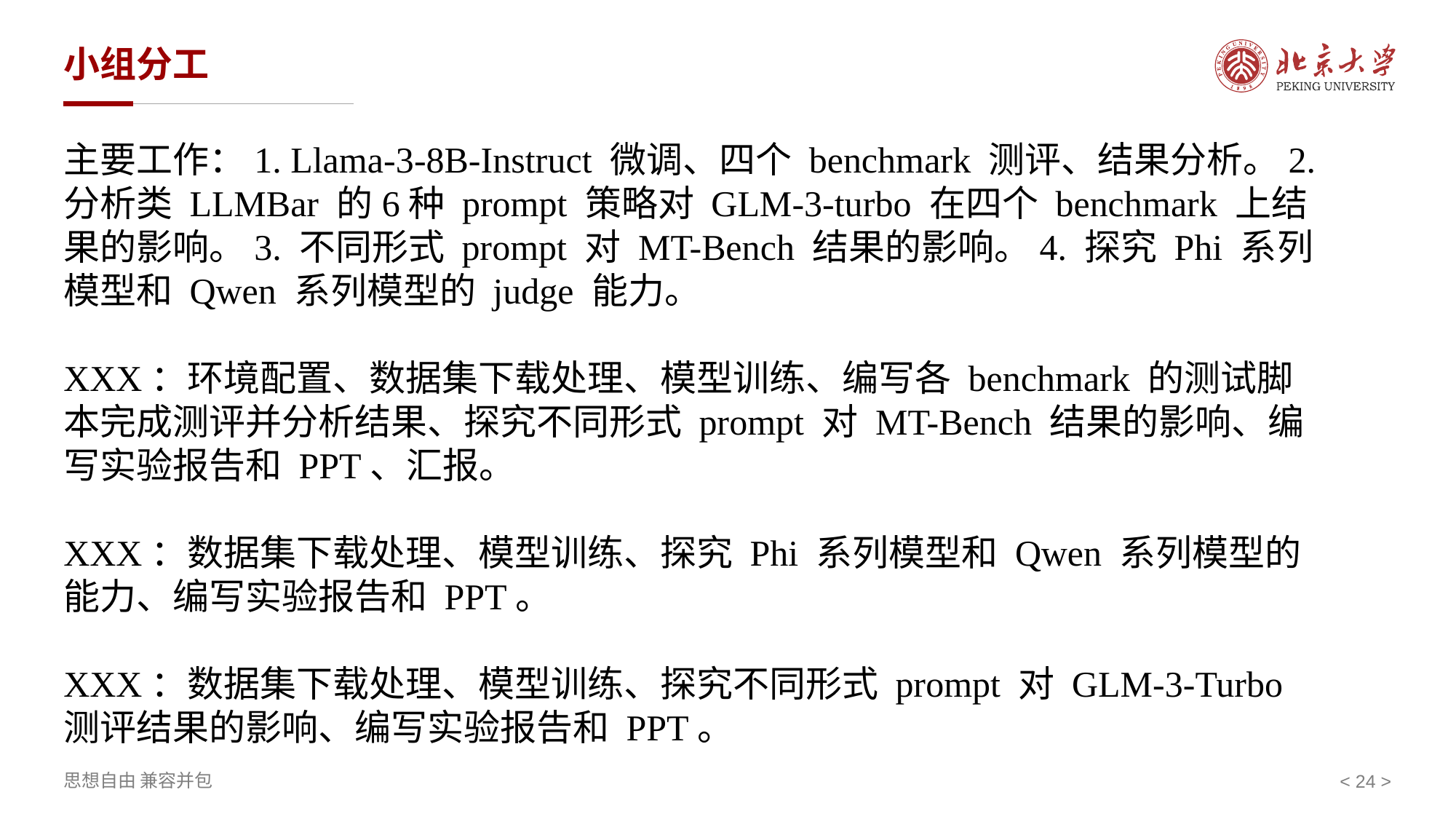

# 小组分工
主要工作：1. Llama-3-8B-Instruct 微调、四个 benchmark 测评、结果分析。2. 分析类 LLMBar 的6种 prompt 策略对 GLM-3-turbo 在四个 benchmark 上结果的影响。3. 不同形式 prompt 对 MT-Bench 结果的影响。4. 探究 Phi 系列模型和 Qwen 系列模型的 judge 能力。

XXX：环境配置、数据集下载处理、模型训练、编写各 benchmark 的测试脚本完成测评并分析结果、探究不同形式 prompt 对 MT-Bench 结果的影响、编写实验报告和 PPT、汇报。

XXX：数据集下载处理、模型训练、探究 Phi 系列模型和 Qwen 系列模型的能力、编写实验报告和 PPT。

XXX：数据集下载处理、模型训练、探究不同形式 prompt 对 GLM-3-Turbo 测评结果的影响、编写实验报告和 PPT。
< 24 >